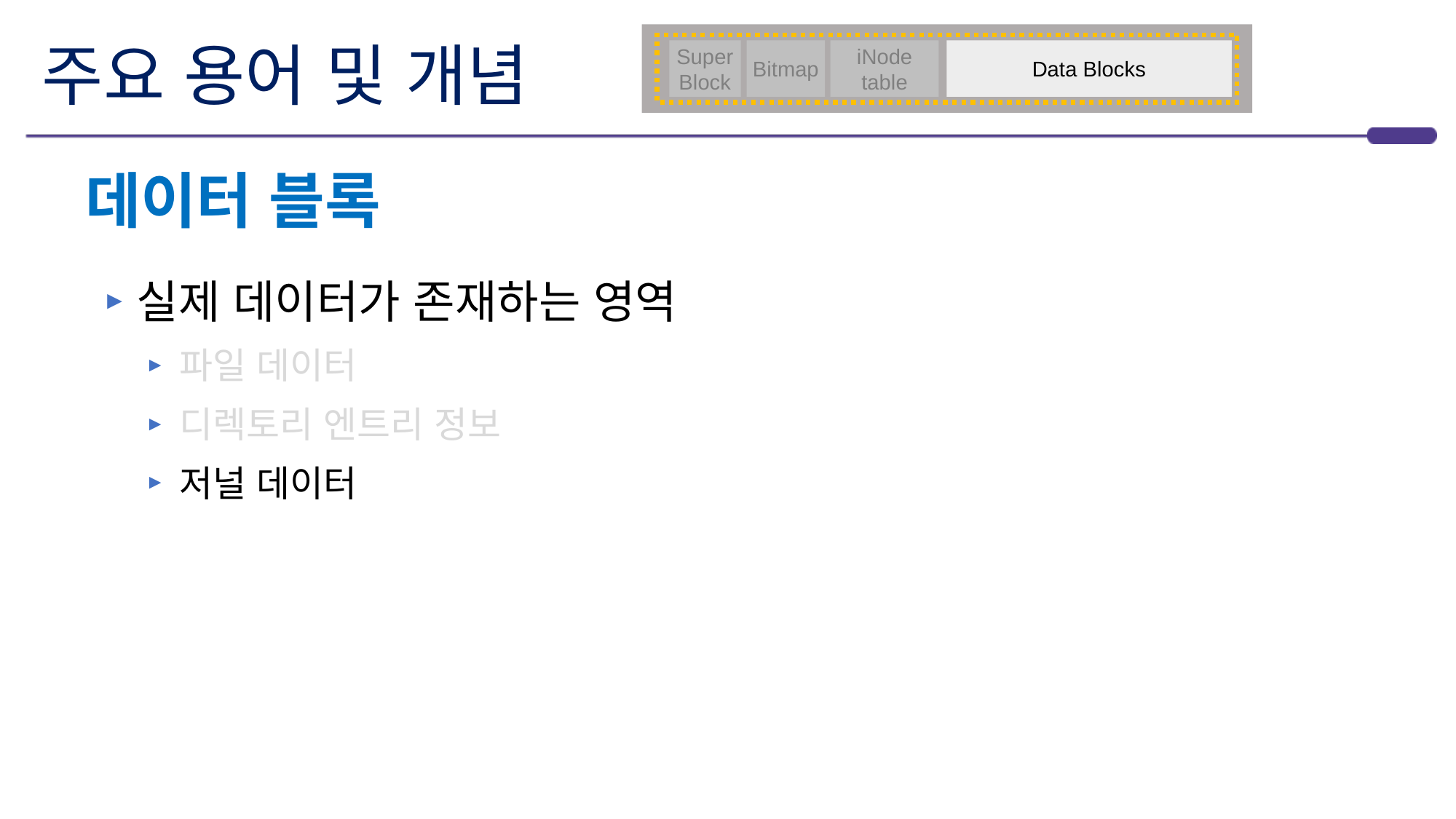

# 주요 용어 및 개념

Super Block
Bitmap
iNode
table
Data Blocks
데이터 블록
실제 데이터가 존재하는 영역
파일 데이터
디렉토리 엔트리 정보
저널 데이터